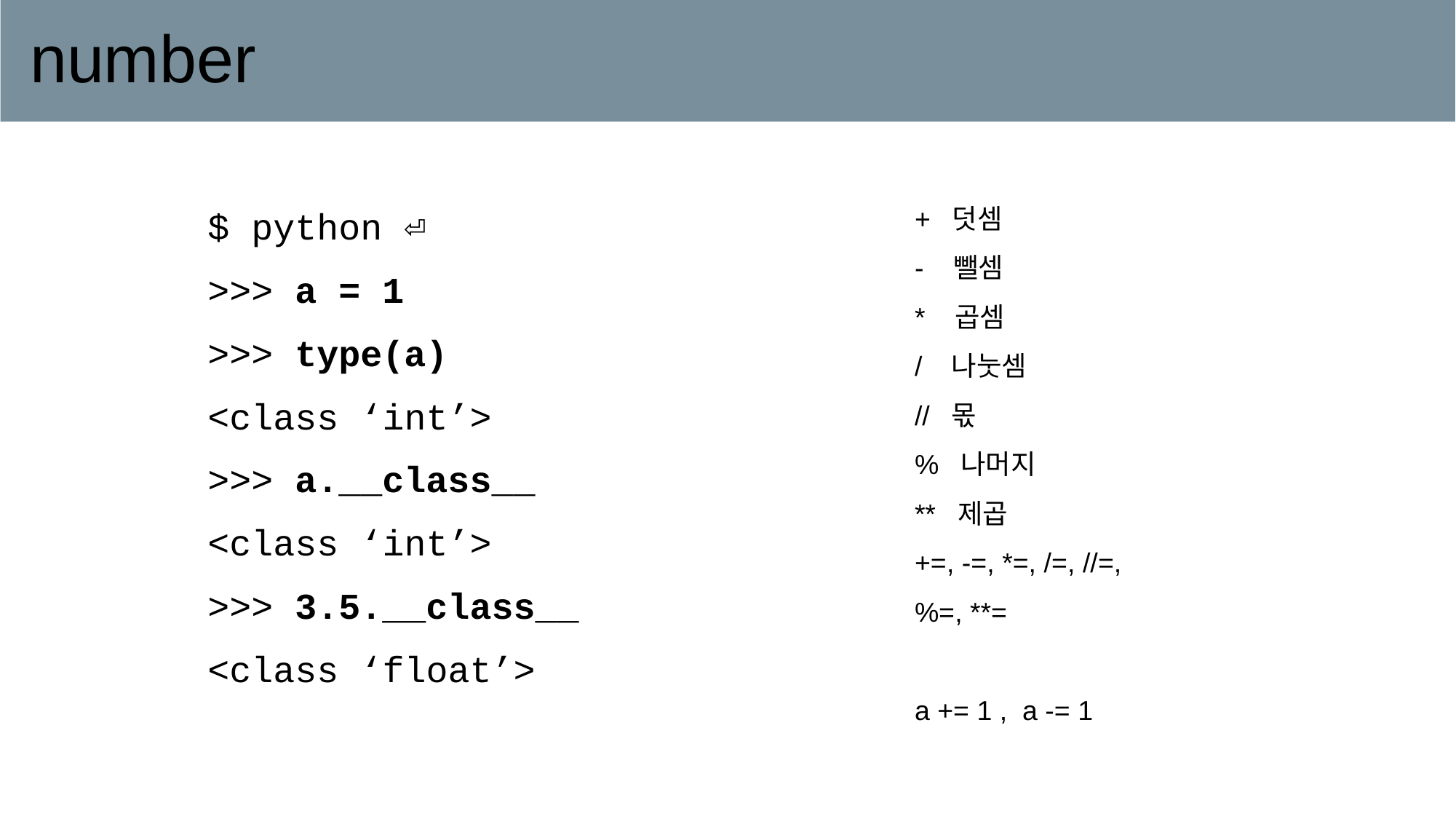

# number
+  덧셈
-   뺄셈
*   곱셈
/   나눗셈
//  몫
%  나머지
**  제곱
+=, -=, *=, /=, //=, %=, **=

a += 1 ,  a -= 1
$ python ⏎
>>> a = 1
>>> type(a)
<class ‘int’>
>>> a.__class__
<class ‘int’>
>>> 3.5.__class__
<class ‘float’>